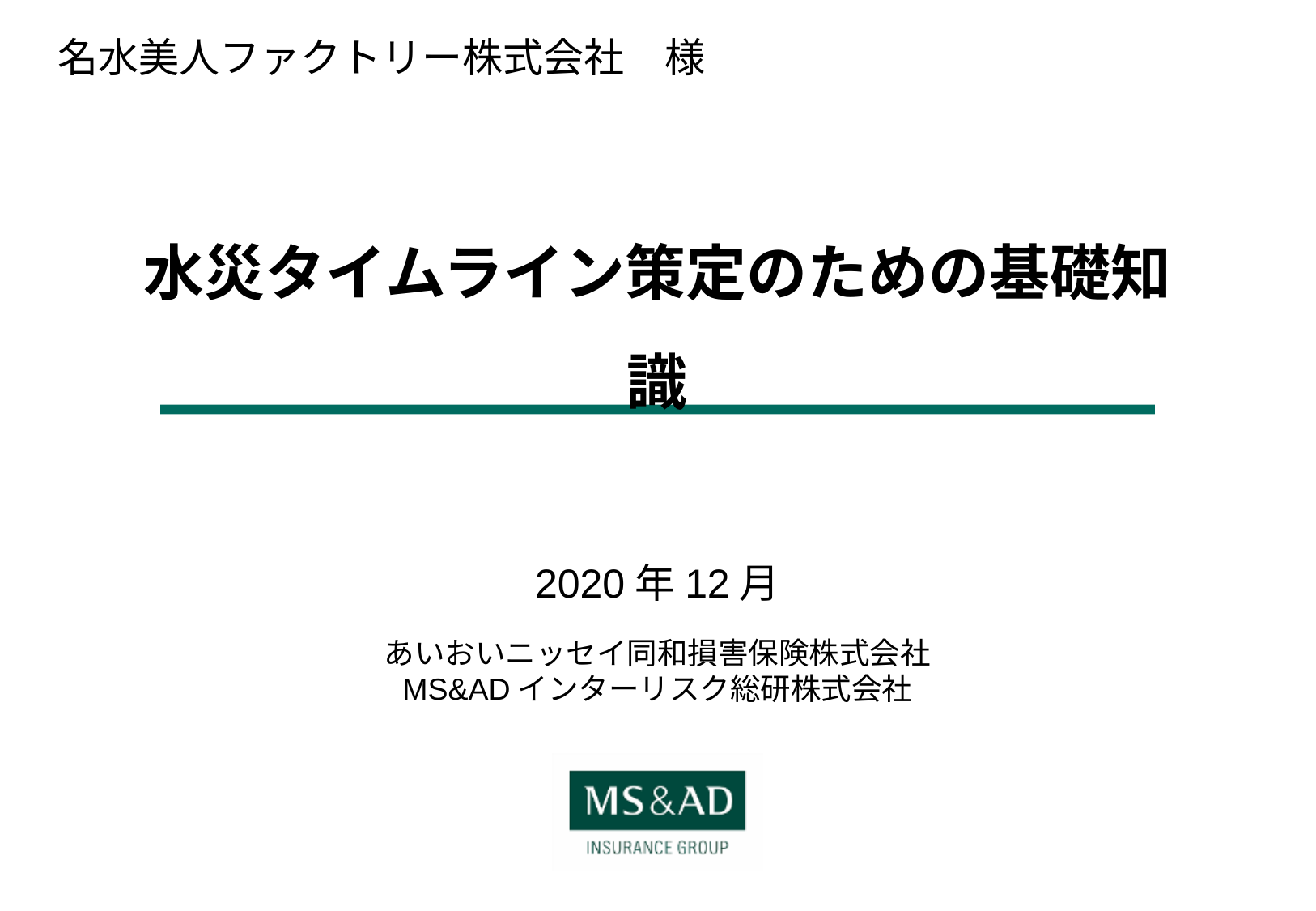

名水美人ファクトリー株式会社　様
水災タイムライン策定のための基礎知識
2020年12月
あいおいニッセイ同和損害保険株式会社
MS&ADインターリスク総研株式会社